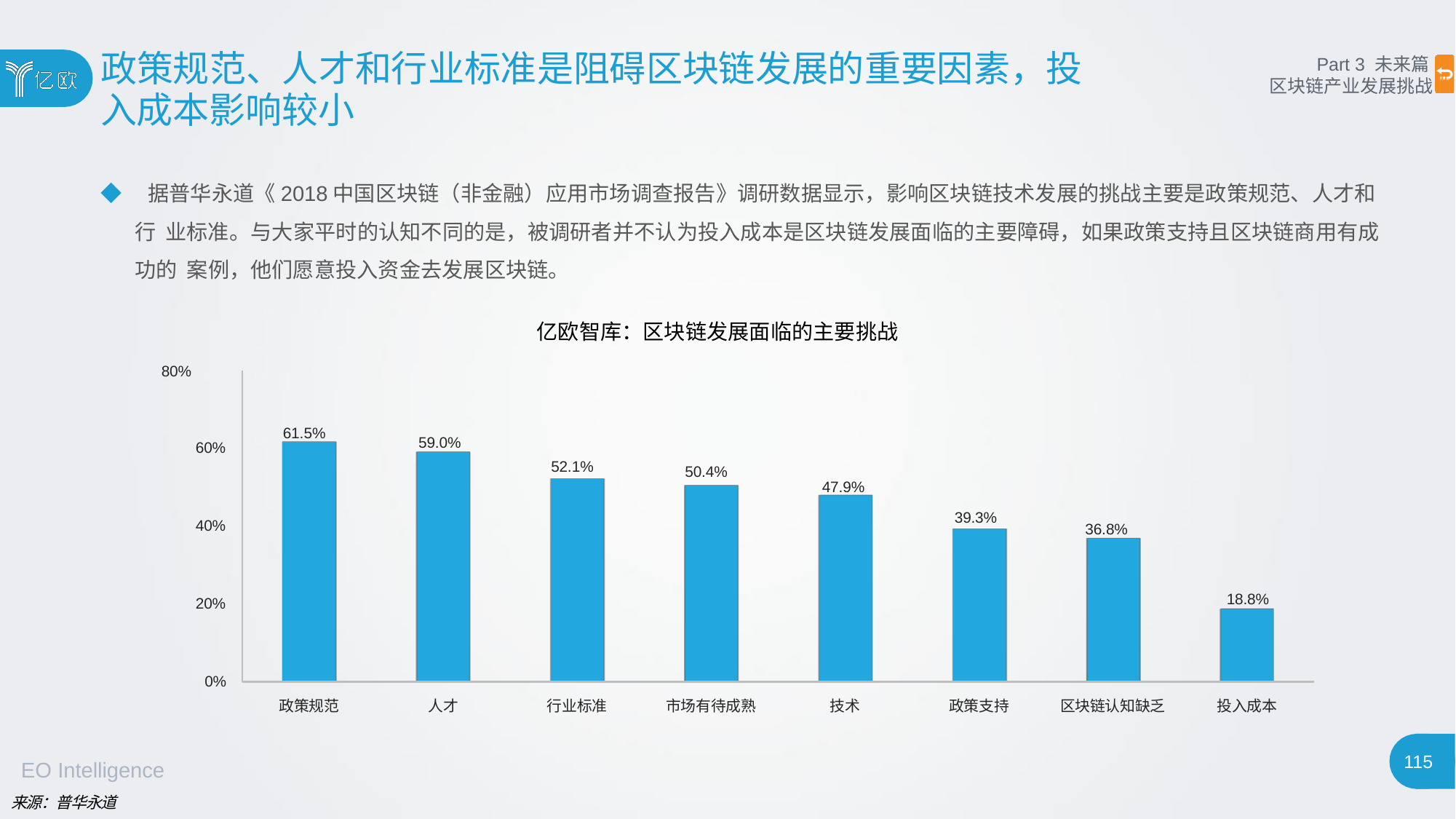

# 政策规范、人才和行业标准是阻碍区块链发展的重要因素，投
入成本影响较小
Part 3 未来篇  区块链产业发展挑战

◆ 据普华永道《2018中国区块链（非金融）应用市场调查报告》调研数据显示，影响区块链技术发展的挑战主要是政策规范、人才和行  业标准。与大家平时的认知不同的是，被调研者并不认为投入成本是区块链发展面临的主要障碍，如果政策支持且区块链商用有成功的  案例，他们愿意投入资金去发展区块链。

亿欧智库：区块链发展面临的主要挑战
80%

61.5%
59.0%
60%

52.1%
50.4%
47.9%
39.3%
40%
36.8%
18.8%
20%
0%

政策规范
人才
行业标准
市场有待成熟
技术
政策支持
区块链认知缺乏
投入成本
115
EO Intelligence
来源：普华永道